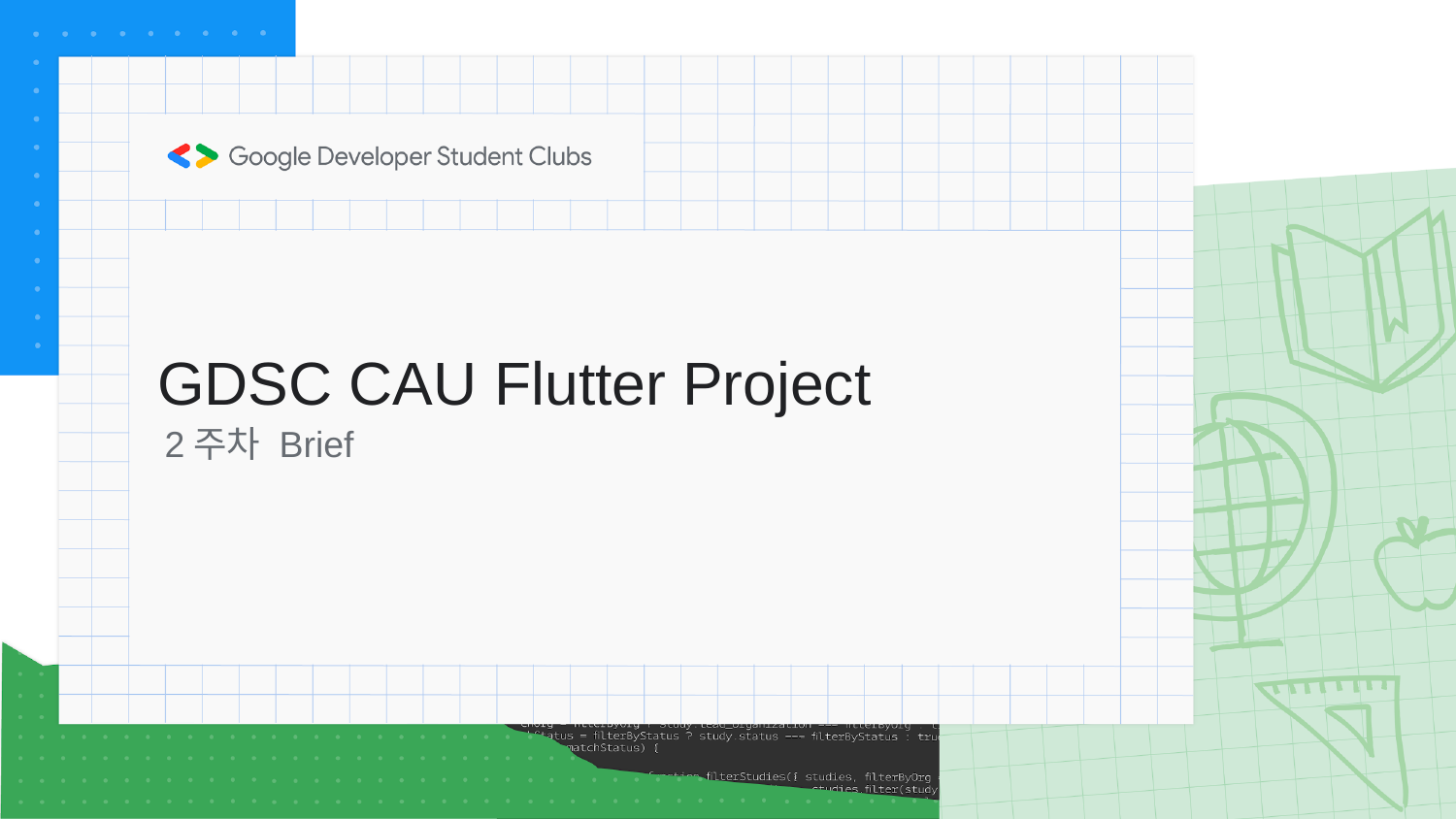

# GDSC CAU Flutter Project
2주차 Brief